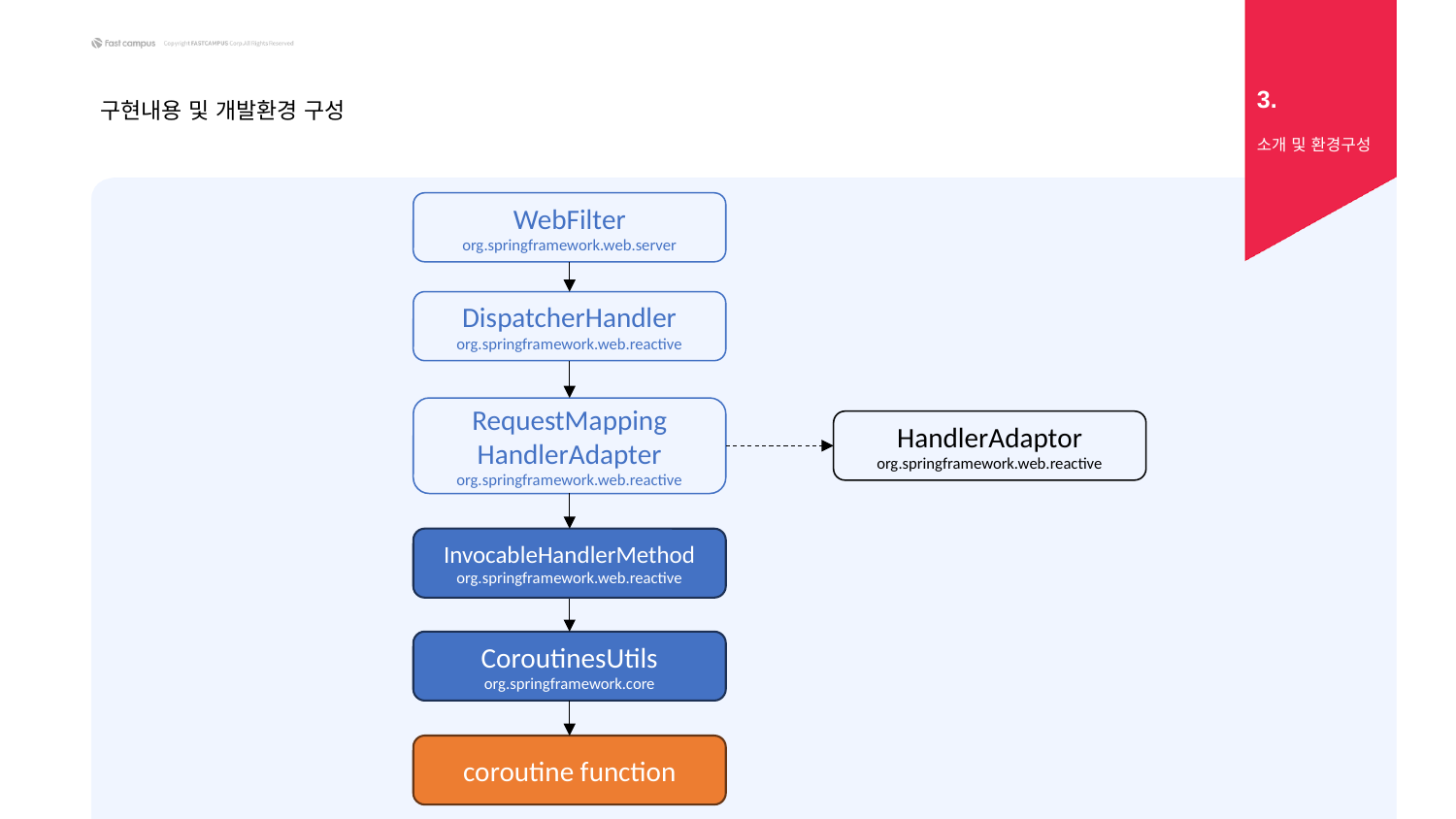

3.
# 구현내용 및 개발환경 구성
소개 및 환경구성
WebFilter
org.springframework.web.server
DispatcherHandler
org.springframework.web.reactive
RequestMapping
HandlerAdapter
org.springframework.web.reactive
HandlerAdaptor
org.springframework.web.reactive
InvocableHandlerMethod
org.springframework.web.reactive
CoroutinesUtils
org.springframework.core
coroutine function